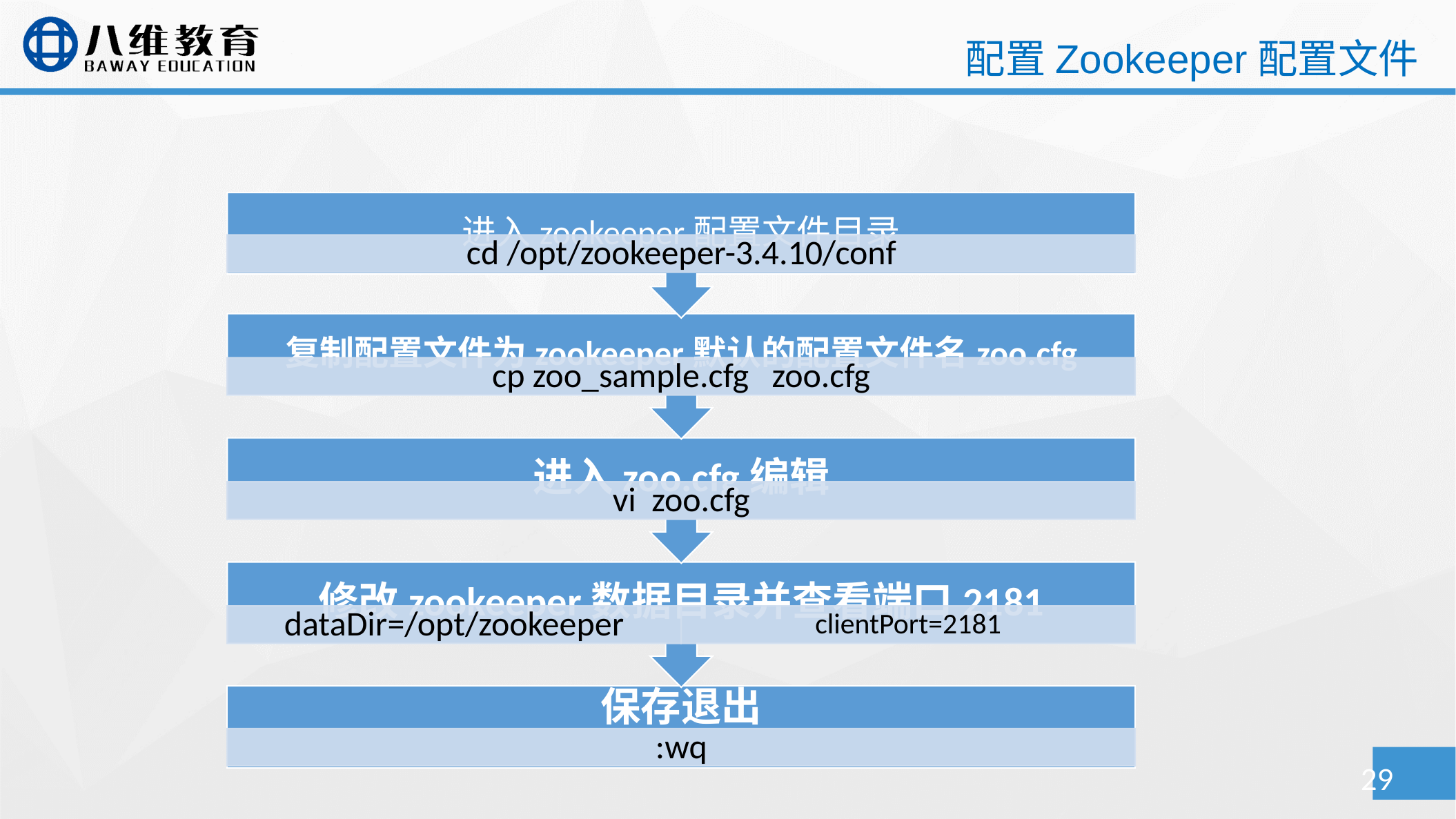

配置Zookeeper配置文件
保存退出
:wq
修改zookeeper数据目录并查看端口2181
dataDir=/opt/zookeeper
clientPort=2181
进入zoo.cfg编辑
vi  zoo.cfg
复制配置文件为zookeeper默认的配置文件名zoo.cfg
cp zoo_sample.cfg   zoo.cfg
进入zookeeper配置文件目录
cd /opt/zookeeper-3.4.10/conf